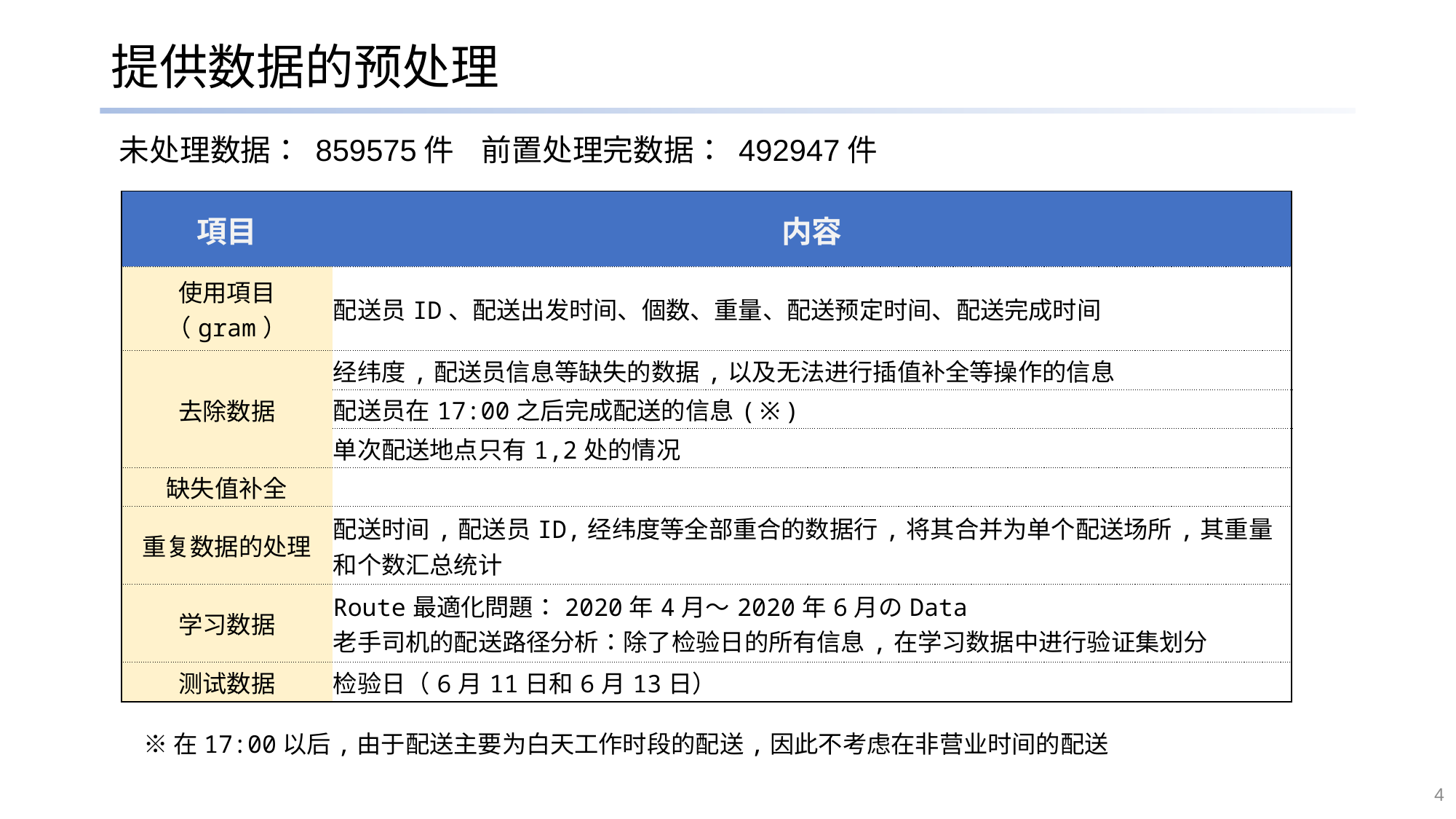

# 提供数据的预处理
未处理数据： 859575件
前置处理完数据： 492947件
| 項目 | 内容 |
| --- | --- |
| 使用項目 （gram） | 配送员ID、配送出发时间、個数、重量、配送预定时间、配送完成时间 |
| 去除数据 | 经纬度,配送员信息等缺失的数据,以及无法进行插值补全等操作的信息 |
|  | 配送员在17:00之后完成配送的信息(※) |
|  | 单次配送地点只有1,2处的情况 |
| 缺失值补全 |  |
| 重复数据的处理 | 配送时间,配送员ID,经纬度等全部重合的数据行,将其合并为单个配送场所,其重量和个数汇总统计 |
| 学习数据 | Route最適化問題：2020年4月～2020年6月のData 老手司机的配送路径分析：除了检验日的所有信息,在学习数据中进行验证集划分 |
| 测试数据 | 检验日（6月11日和6月13日） |
※在17:00以后,由于配送主要为白天工作时段的配送,因此不考虑在非营业时间的配送
4